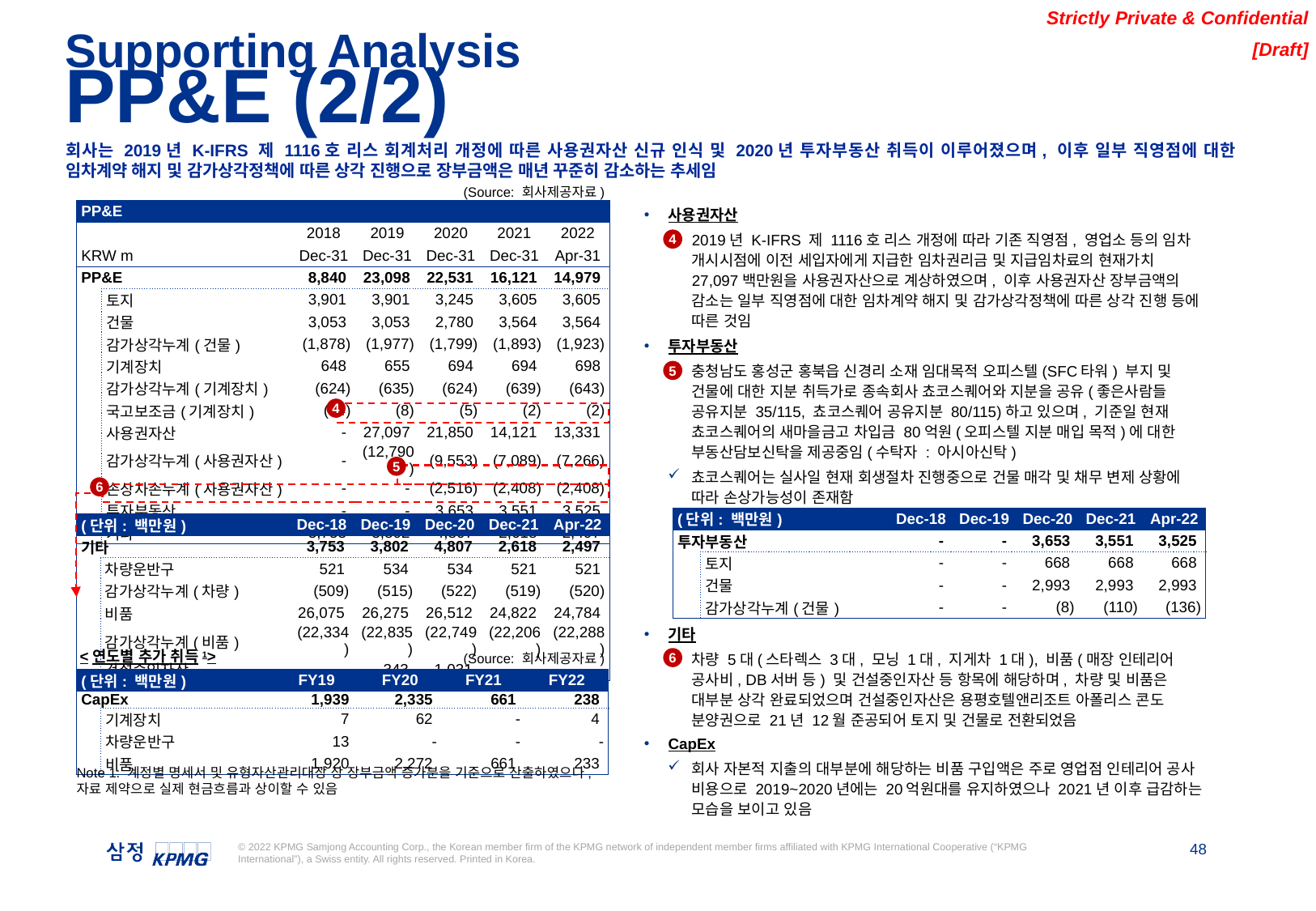

Supporting Analysis
PP&E (2/2)
회사는 2019년 K-IFRS 제 1116호 리스 회계처리 개정에 따른 사용권자산 신규 인식 및 2020년 투자부동산 취득이 이루어졌으며, 이후 일부 직영점에 대한 임차계약 해지 및 감가상각정책에 따른 상각 진행으로 장부금액은 매년 꾸준히 감소하는 추세임

사용권자산
2019년 K-IFRS 제 1116호 리스 개정에 따라 기존 직영점, 영업소 등의 임차 개시시점에 이전 세입자에게 지급한 임차권리금 및 지급임차료의 현재가치 27,097백만원을 사용권자산으로 계상하였으며, 이후 사용권자산 장부금액의 감소는 일부 직영점에 대한 임차계약 해지 및 감가상각정책에 따른 상각 진행 등에 따른 것임
투자부동산
충청남도 홍성군 홍북읍 신경리 소재 임대목적 오피스텔(SFC타워) 부지 및 건물에 대한 지분 취득가로 종속회사 쵸코스퀘어와 지분을 공유(좋은사람들 공유지분 35/115, 쵸코스퀘어 공유지분 80/115)하고 있으며, 기준일 현재 쵸코스퀘어의 새마을금고 차입금 80억원(오피스텔 지분 매입 목적)에 대한 부동산담보신탁을 제공중임(수탁자 : 아시아신탁)
쵸코스퀘어는 실사일 현재 회생절차 진행중으로 건물 매각 및 채무 변제 상황에 따라 손상가능성이 존재함

기타
차량 5대(스타렉스 3대, 모닝 1대, 지게차 1대), 비품(매장 인테리어 공사비, DB서버 등) 및 건설중인자산 등 항목에 해당하며, 차량 및 비품은 대부분 상각 완료되었으며 건설중인자산은 용평호텔앤리조트 아폴리스 콘도 분양권으로 21년 12월 준공되어 토지 및 건물로 전환되었음
CapEx
회사 자본적 지출의 대부분에 해당하는 비품 구입액은 주로 영업점 인테리어 공사 비용으로 2019~2020년에는 20억원대를 유지하였으나 2021년 이후 급감하는 모습을 보이고 있음
(Source: 회사제공자료)
| PP&E |  |  |  |  |  |  |  |
| --- | --- | --- | --- | --- | --- | --- | --- |
|  |  |  | 2018 | 2019 | 2020 | 2021 | 2022 |
| KRW m |  |  | Dec-31 | Dec-31 | Dec-31 | Dec-31 | Apr-31 |
| PP&E |  |  | 8,840 | 23,098 | 22,531 | 16,121 | 14,979 |
|  | 토지 |  | 3,901 | 3,901 | 3,245 | 3,605 | 3,605 |
|  | 건물 |  | 3,053 | 3,053 | 2,780 | 3,564 | 3,564 |
|  | 감가상각누계(건물) |  | (1,878) | (1,977) | (1,799) | (1,893) | (1,923) |
|  | 기계장치 |  | 648 | 655 | 694 | 694 | 698 |
|  | 감가상각누계(기계장치) |  | (624) | (635) | (624) | (639) | (643) |
|  | 국고보조금(기계장치) |  | (14) | (8) | (5) | (2) | (2) |
|  | 사용권자산 |  | - | 27,097 | 21,850 | 14,121 | 13,331 |
|  | 감가상각누계(사용권자산) |  | - | (12,790) | (9,553) | (7,089) | (7,266) |
|  | 손상차손누계(사용권자산) |  | - | - | (2,516) | (2,408) | (2,408) |
|  | 투자부동산 |  | - | - | 3,653 | 3,551 | 3,525 |
|  | 기타 |  | 3,753 | 3,802 | 4,807 | 2,618 | 2,497 |
4
5
4

5

6

| (단위: 백만원) |  |  | Dec-18 | Dec-19 | Dec-20 | Dec-21 | Apr-22 |
| --- | --- | --- | --- | --- | --- | --- | --- |
| 투자부동산 |  |  | - | - | 3,653 | 3,551 | 3,525 |
|  | 토지 |  | - | - | 668 | 668 | 668 |
|  | 건물 |  | - | - | 2,993 | 2,993 | 2,993 |
|  | 감가상각누계(건물) |  | - | - | (8) | (110) | (136) |
| (단위: 백만원) |  |  |  | Dec-18 | Dec-19 | Dec-20 | Dec-21 | Apr-22 |
| --- | --- | --- | --- | --- | --- | --- | --- | --- |
| 기타 |  |  |  | 3,753 | 3,802 | 4,807 | 2,618 | 2,497 |
|  | 차량운반구 |  |  | 521 | 534 | 534 | 521 | 521 |
|  | 감가상각누계(차량) |  |  | (509) | (515) | (522) | (519) | (520) |
|  | 비품 |  |  | 26,075 | 26,275 | 26,512 | 24,822 | 24,784 |
|  | 감가상각누계(비품) |  |  | (22,334) | (22,835) | (22,749) | (22,206) | (22,288) |
|  | 건설중인자산 |  |  | - | 343 | 1,031 | - | - |
(Source: 회사제공자료)
<연도별 추가 취득1>
6
| (단위: 백만원) |  | FY19 | FY20 | FY21 | FY22 |
| --- | --- | --- | --- | --- | --- |
| CapEx |  | 1,939 | 2,335 | 661 | 238 |
|  | 기계장치 | 7 | 62 | - | 4 |
|  | 차량운반구 | 13 | - | - | - |
|  | 비품 | 1,920 | 2,272 | 661 | 233 |
Note 1: 계정별 명세서 및 유형자산관리대장 상 장부금액 증가분을 기준으로 산출하였으나, 자료 제약으로 실제 현금흐름과 상이할 수 있음